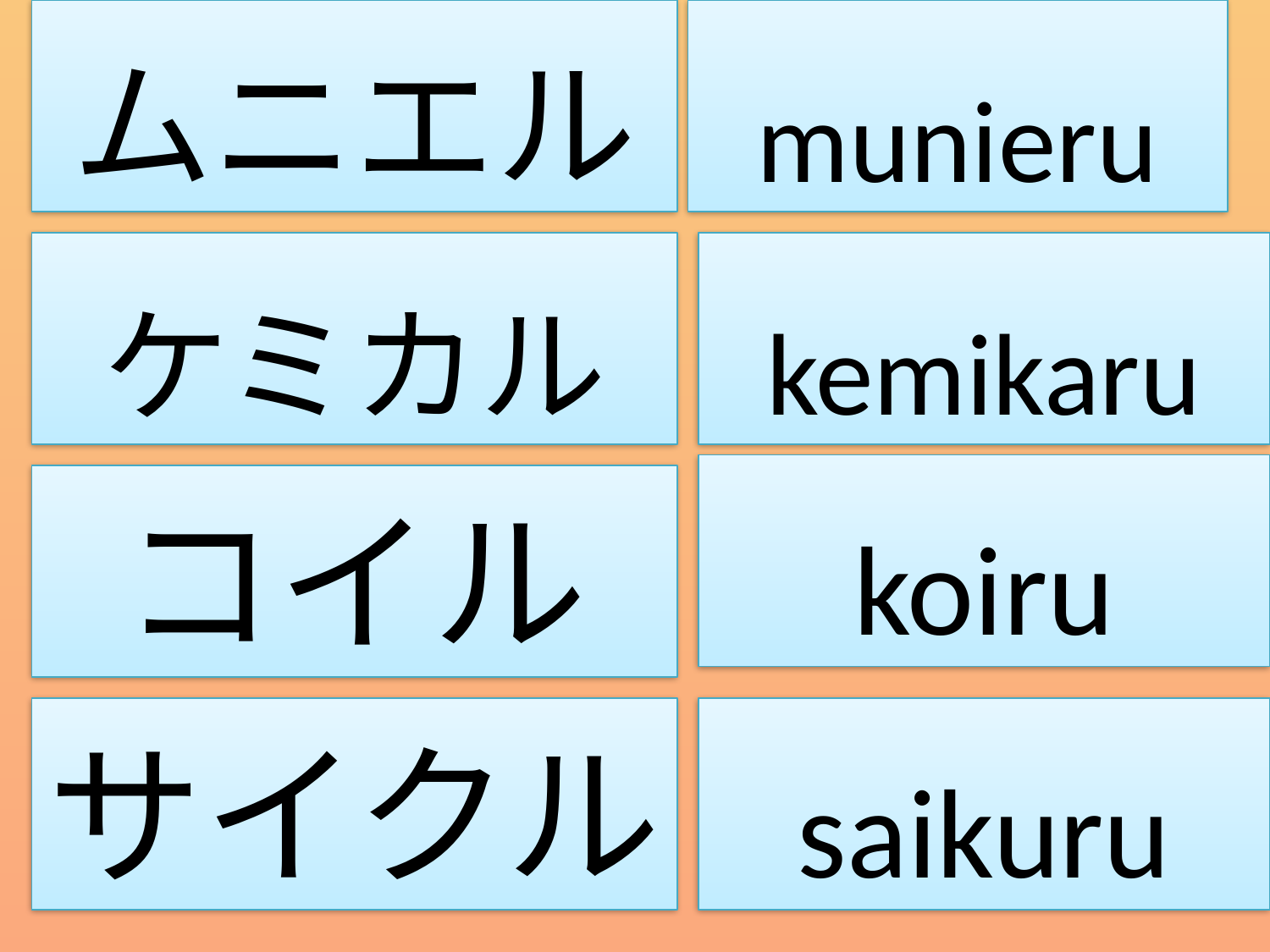

ムニエル
munieru
ケミカル
kemikaru
koiru
コイル
サイクル
saikuru